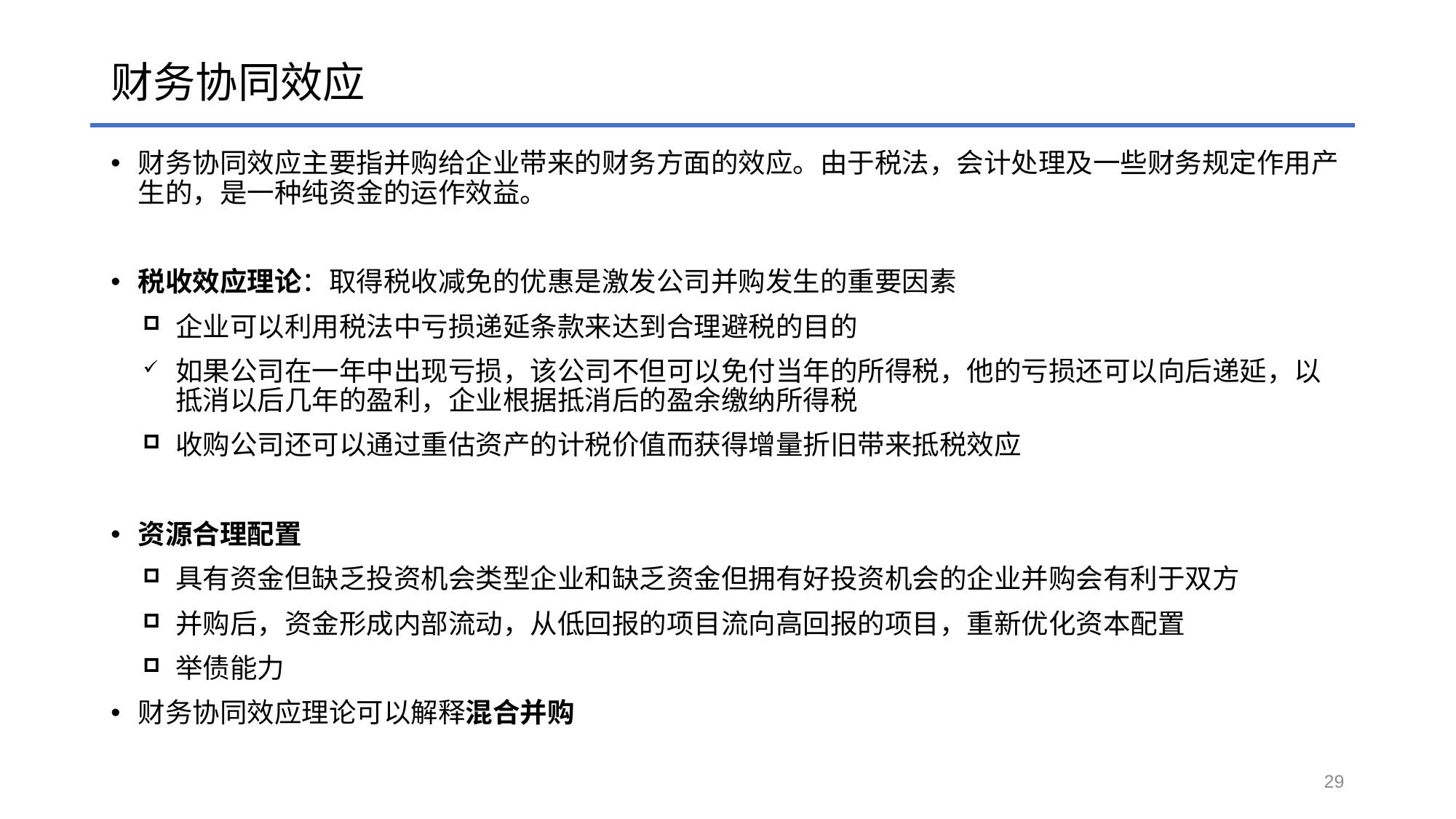

# 财务协同效应
财务协同效应主要指并购给企业带来的财务方面的效应。由于税法，会计处理及一些财务规定作用产生的，是一种纯资金的运作效益。

税收效应理论：取得税收减免的优惠是激发公司并购发生的重要因素
企业可以利用税法中亏损递延条款来达到合理避税的目的
如果公司在一年中出现亏损，该公司不但可以免付当年的所得税，他的亏损还可以向后递延，以抵消以后几年的盈利，企业根据抵消后的盈余缴纳所得税
收购公司还可以通过重估资产的计税价值而获得增量折旧带来抵税效应

资源合理配置
具有资金但缺乏投资机会类型企业和缺乏资金但拥有好投资机会的企业并购会有利于双方
并购后，资金形成内部流动，从低回报的项目流向高回报的项目，重新优化资本配置
举债能力
财务协同效应理论可以解释混合并购
29